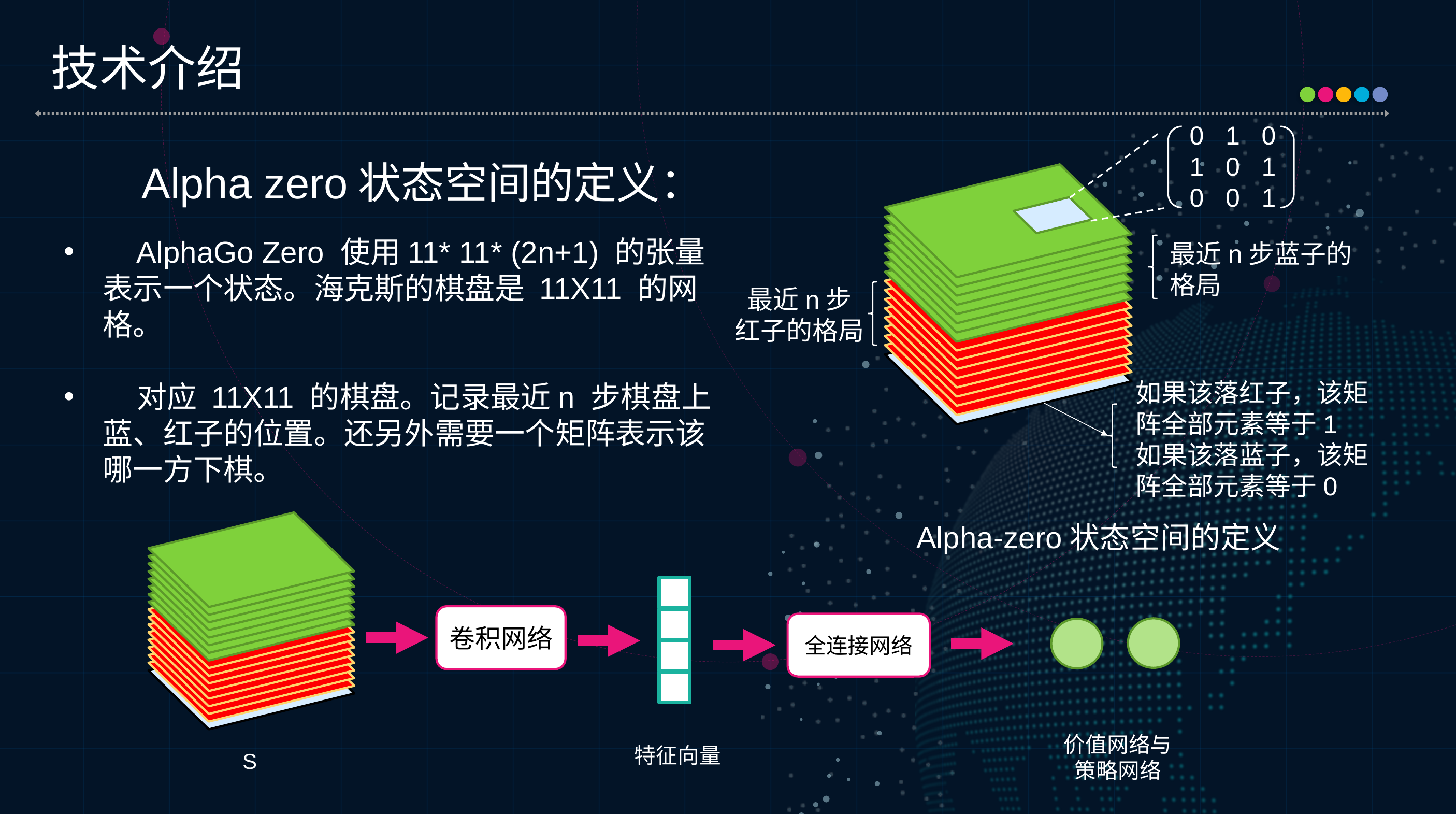

技术介绍
0   1   0
1   0   1
0   0   1

最近n步蓝子的格局

最近n步
红子的格局

如果该落红子，该矩阵全部元素等于1
如果该落蓝子，该矩阵全部元素等于0

Alpha-zero状态空间的定义
	Alpha zero状态空间的定义：

    AlphaGo Zero 使用11* 11* (2n+1) 的张量表示一个状态。海克斯的棋盘是 11X11 的网格。

    对应 11X11 的棋盘。记录最近n 步棋盘上蓝、红子的位置。还另外需要一个矩阵表示该哪一方下棋。

S

特征向量
卷积网络
全连接网络

价值网络与
策略网络